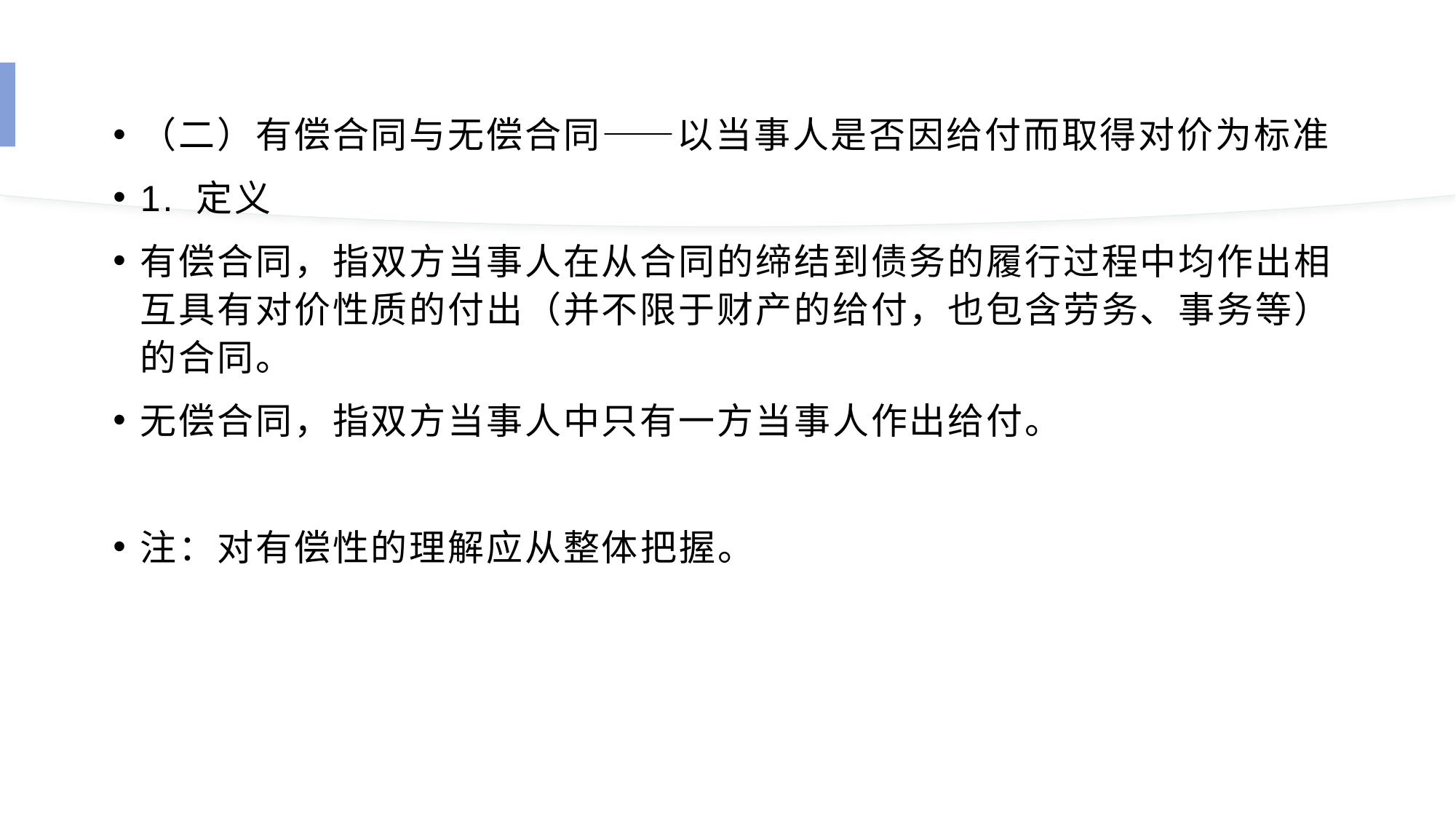

（二）有偿合同与无偿合同——以当事人是否因给付而取得对价为标准
1. 定义
有偿合同，指双方当事人在从合同的缔结到债务的履行过程中均作出相互具有对价性质的付出（并不限于财产的给付，也包含劳务、事务等）的合同。
无偿合同，指双方当事人中只有一方当事人作出给付。

注：对有偿性的理解应从整体把握。